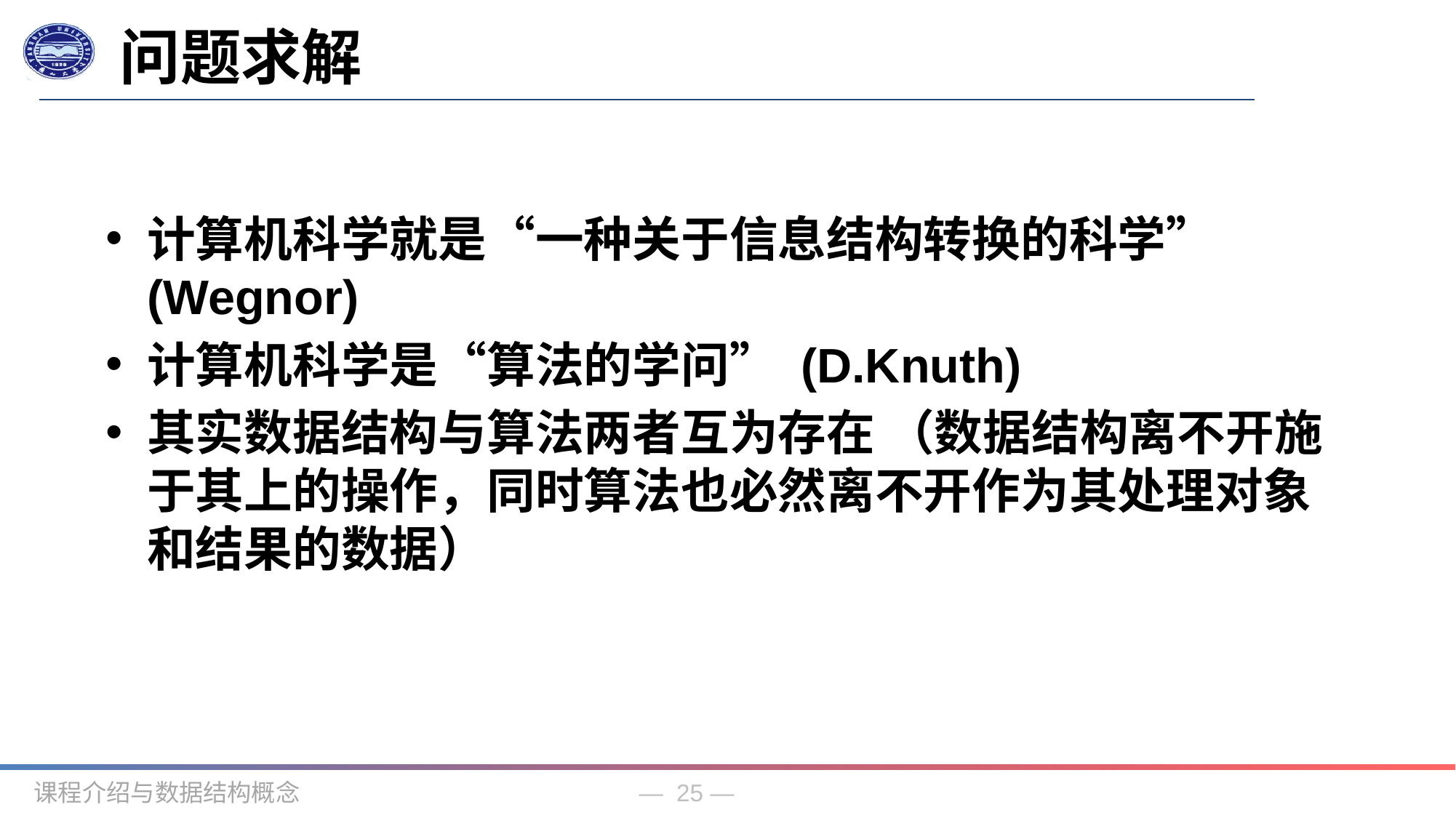

问题求解
计算机科学就是“一种关于信息结构转换的科学” (Wegnor)
计算机科学是“算法的学问” (D.Knuth)
其实数据结构与算法两者互为存在 （数据结构离不开施于其上的操作，同时算法也必然离不开作为其处理对象和结果的数据）